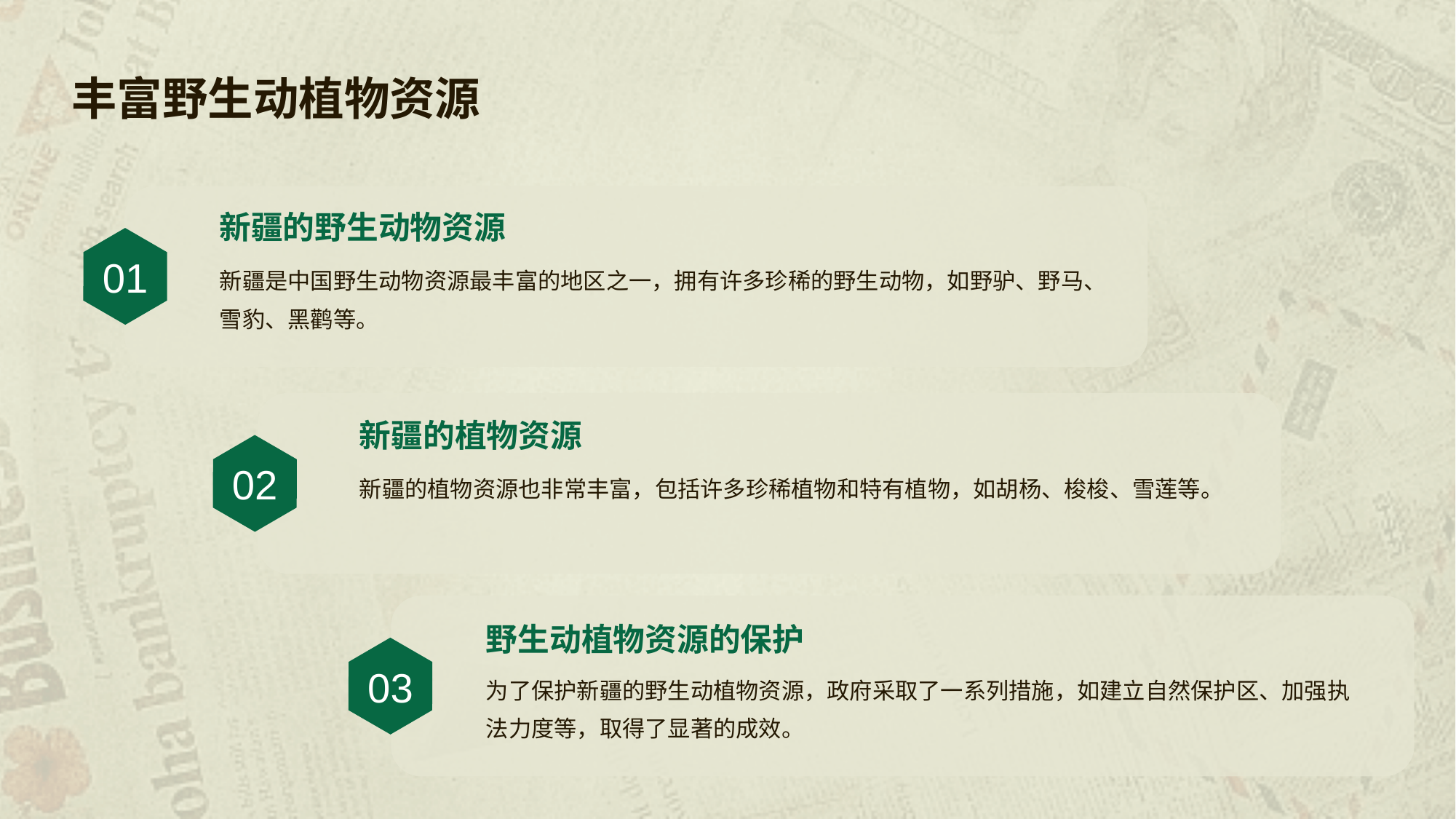

丰富野生动植物资源

新疆的野生动物资源

01
新疆是中国野生动物资源最丰富的地区之一，拥有许多珍稀的野生动物，如野驴、野马、雪豹、黑鹳等。

新疆的植物资源

02
新疆的植物资源也非常丰富，包括许多珍稀植物和特有植物，如胡杨、梭梭、雪莲等。

野生动植物资源的保护

03
为了保护新疆的野生动植物资源，政府采取了一系列措施，如建立自然保护区、加强执法力度等，取得了显著的成效。